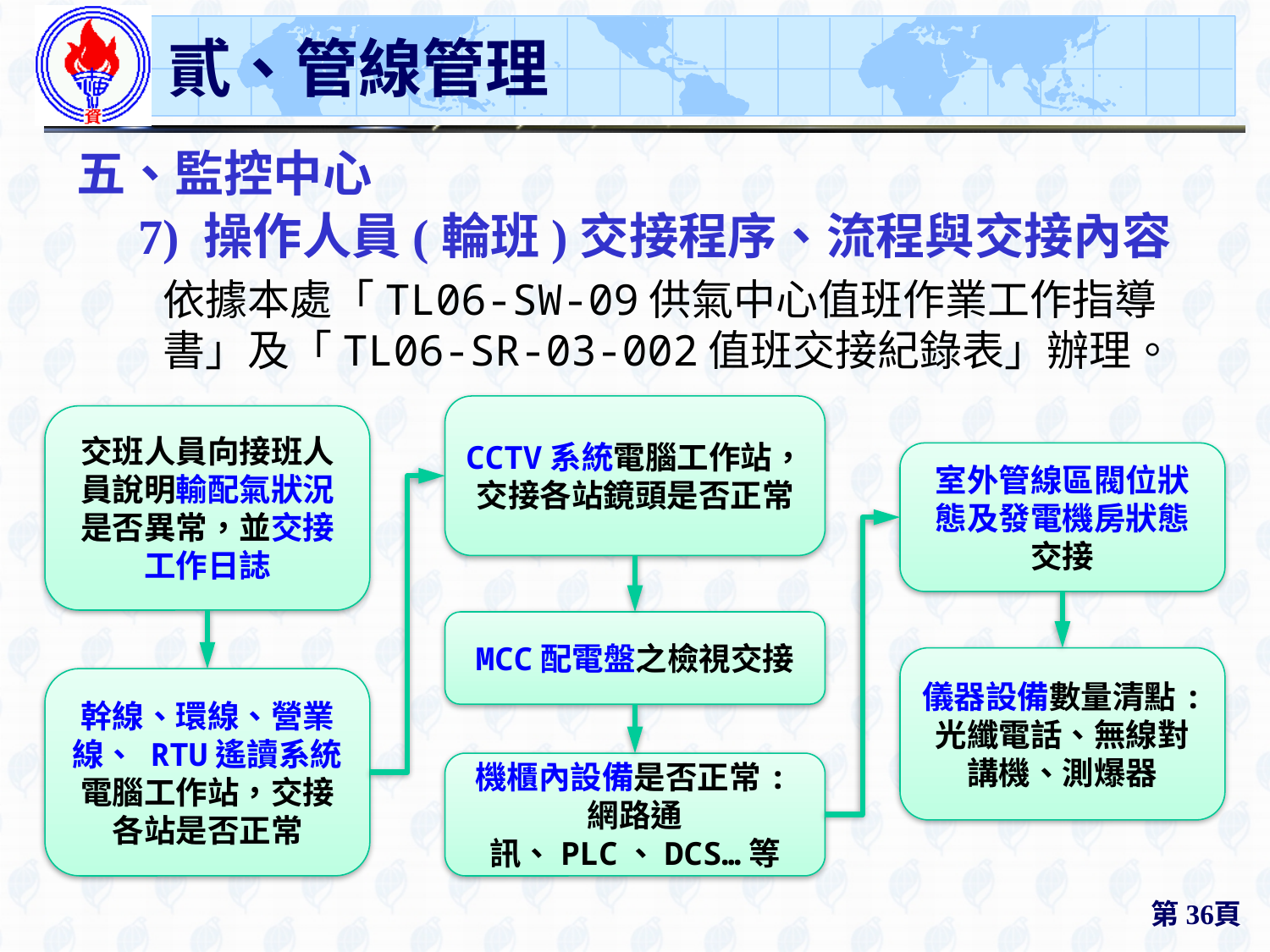

# 貳、管線管理
五、監控中心
7) 操作人員(輪班)交接程序、流程與交接內容
依據本處「TL06-SW-09供氣中心值班作業工作指導書」及「TL06-SR-03-002值班交接紀錄表」辦理。
CCTV系統電腦工作站，交接各站鏡頭是否正常
交班人員向接班人員說明輸配氣狀況是否異常，並交接工作日誌
室外管線區閥位狀態及發電機房狀態交接
MCC配電盤之檢視交接
儀器設備數量清點:
光纖電話、無線對講機、測爆器
幹線、環線、營業線、 RTU遙讀系統電腦工作站，交接各站是否正常
機櫃內設備是否正常:網路通訊、PLC、DCS…等
第36頁